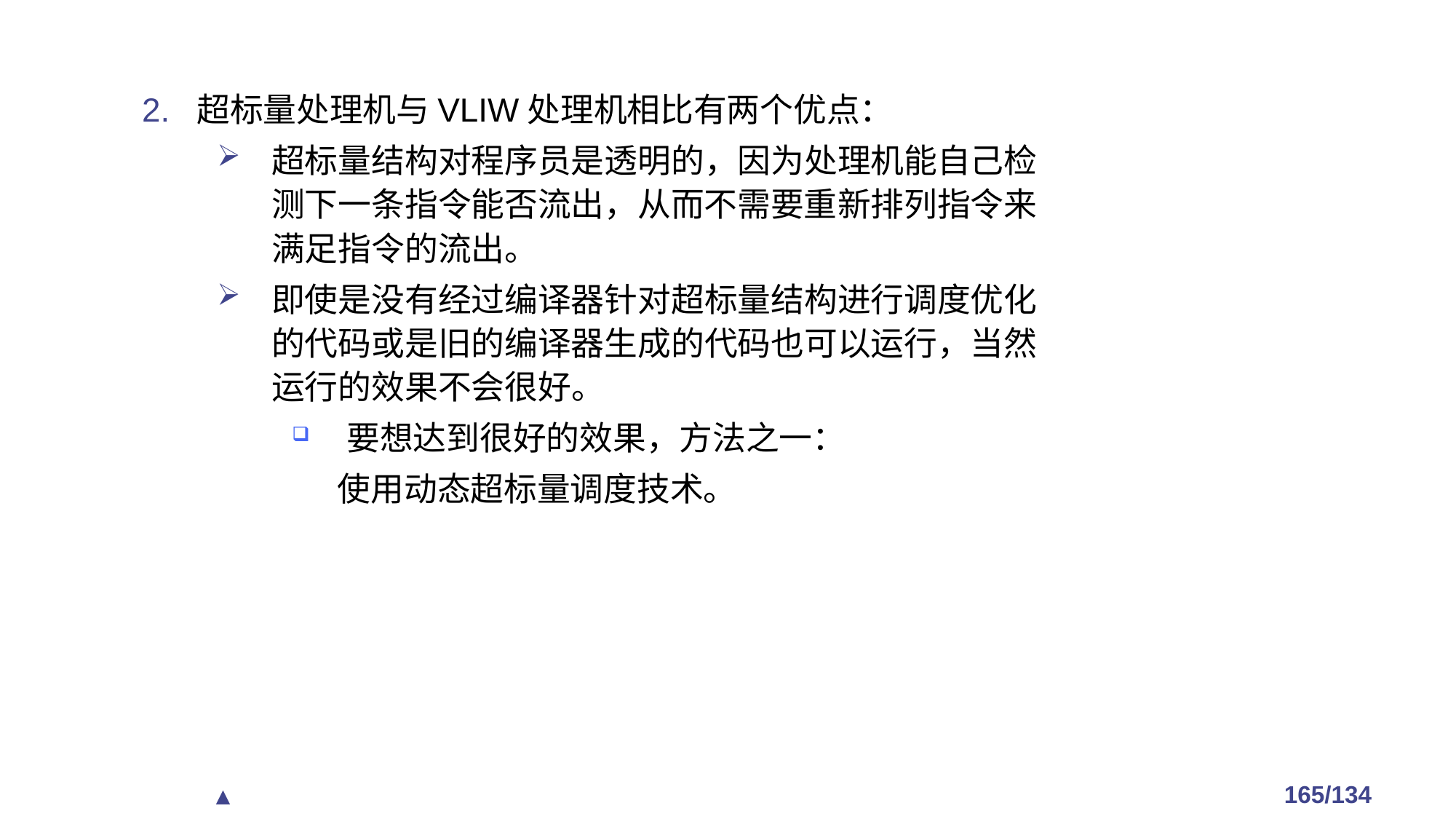

超标量处理机与VLIW处理机相比有两个优点：
超标量结构对程序员是透明的，因为处理机能自己检测下一条指令能否流出，从而不需要重新排列指令来满足指令的流出。
即使是没有经过编译器针对超标量结构进行调度优化的代码或是旧的编译器生成的代码也可以运行，当然运行的效果不会很好。
要想达到很好的效果，方法之一：
     使用动态超标量调度技术。